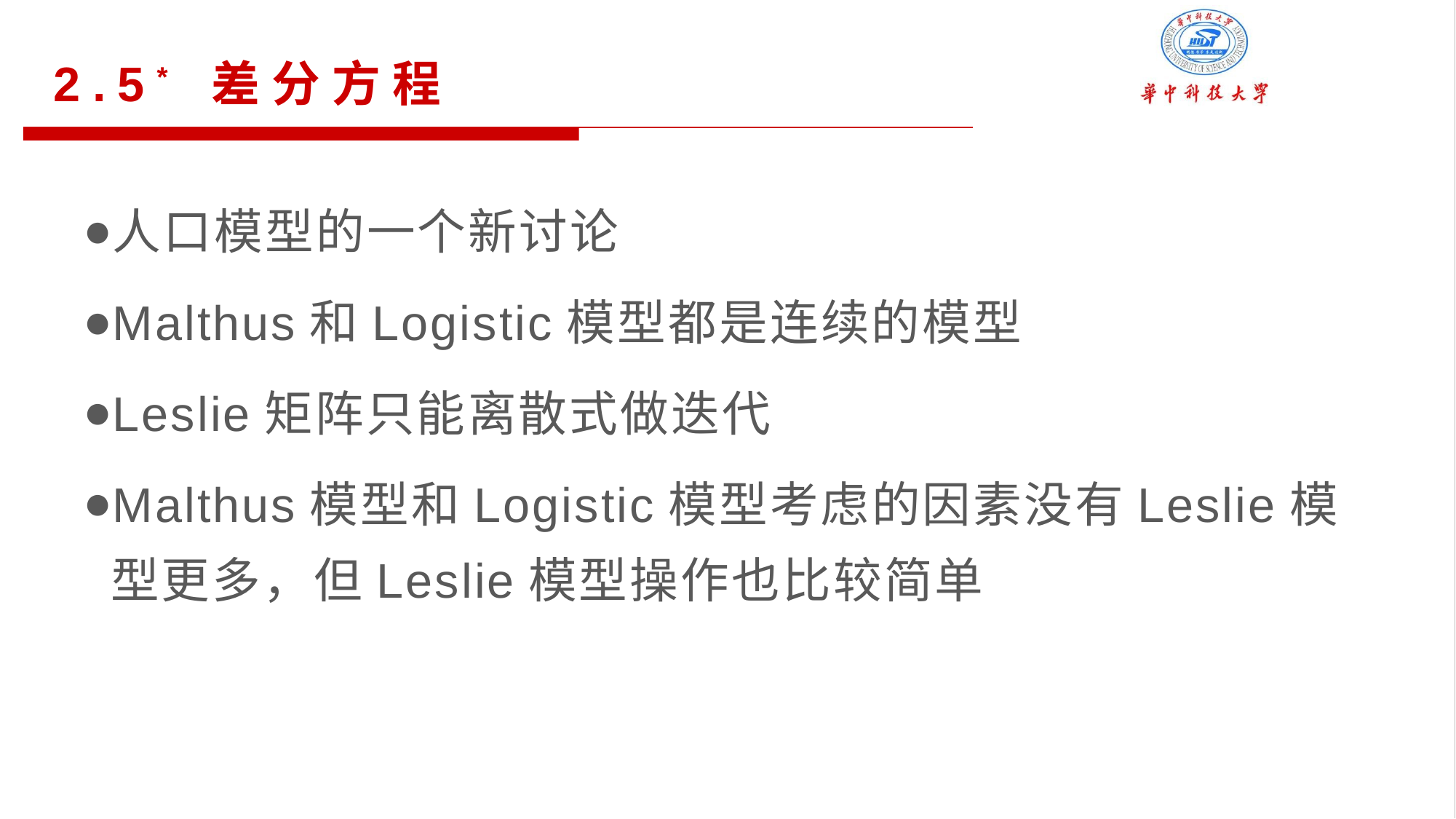

2.5* 差分方程

人口模型的一个新讨论
Malthus和Logistic模型都是连续的模型
Leslie矩阵只能离散式做迭代
Malthus模型和Logistic模型考虑的因素没有Leslie模型更多，但Leslie模型操作也比较简单